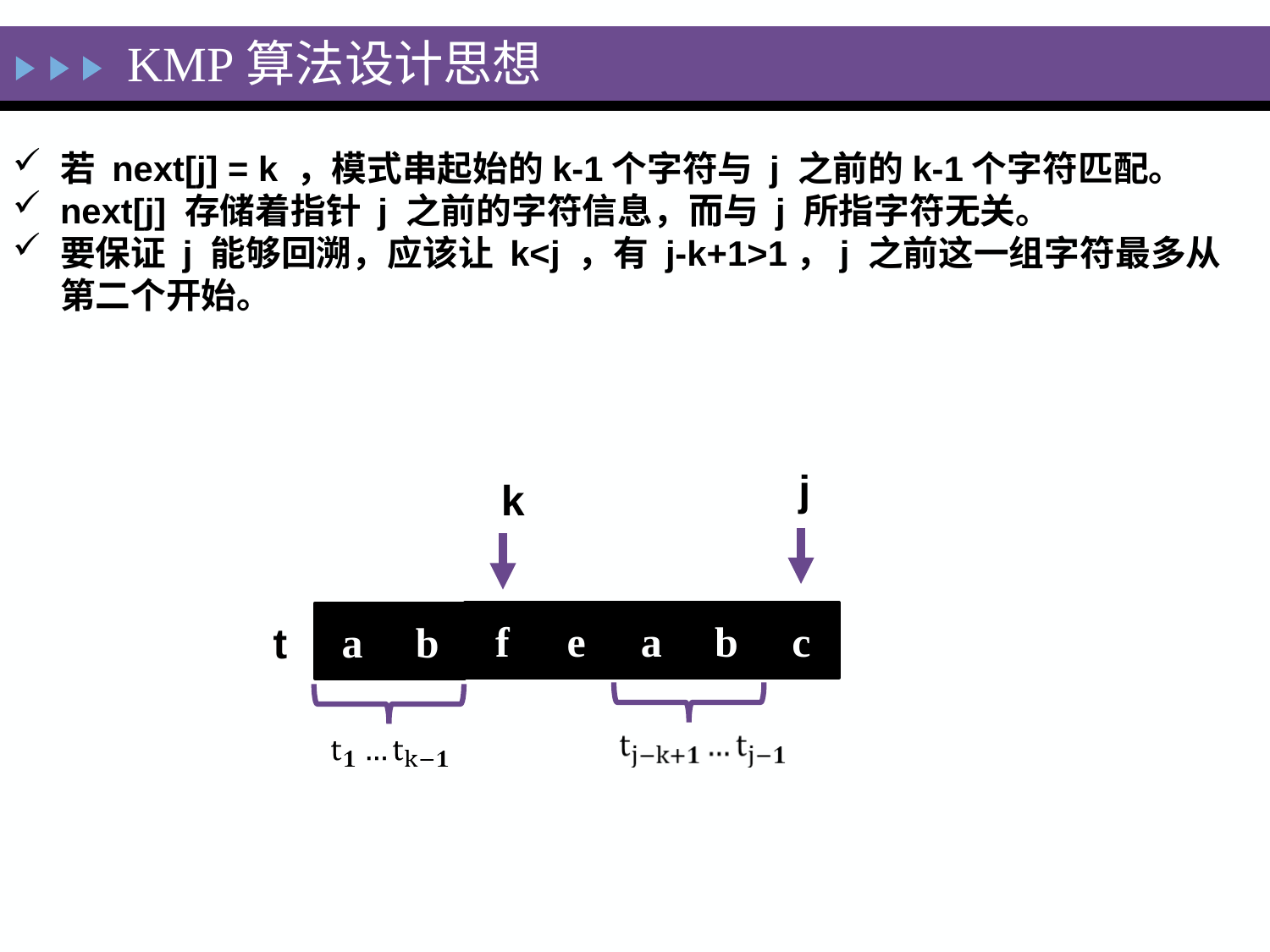

KMP算法设计思想
若 next[j] = k ，模式串起始的k-1个字符与 j 之前的k-1个字符匹配。
next[j] 存储着指针 j 之前的字符信息，而与 j 所指字符无关。
要保证 j 能够回溯，应该让 k<j ，有 j-k+1>1，j 之前这一组字符最多从第二个开始。
j
k
f
e
a
b
c
a
b
t